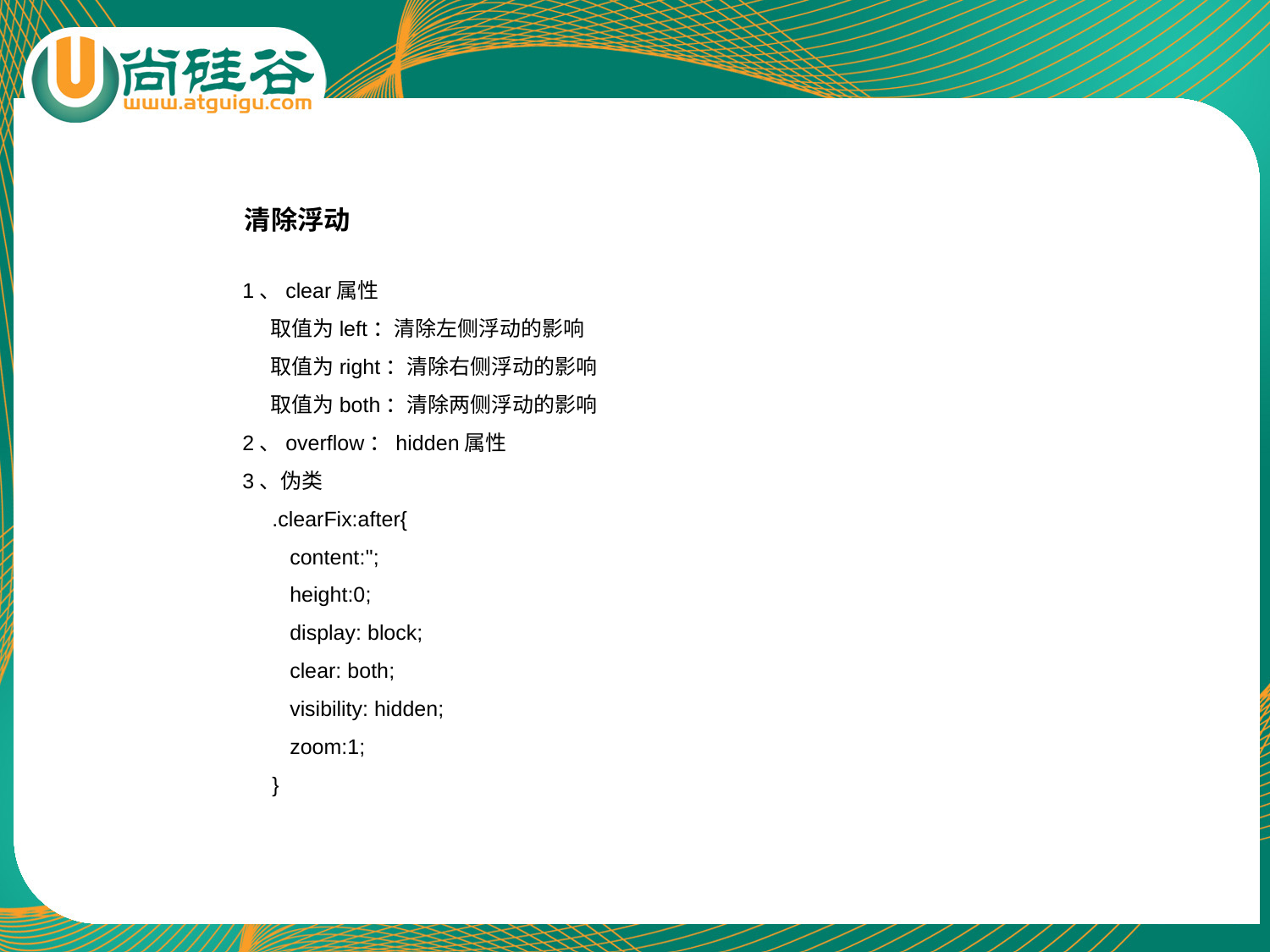

清除浮动
1、clear属性
     取值为left：清除左侧浮动的影响
     取值为right：清除右侧浮动的影响
     取值为both：清除两侧浮动的影响
2、overflow：hidden属性
3、伪类
     .clearFix:after{
        content:'';
        height:0;
        display: block;
        clear: both;
        visibility: hidden;
        zoom:1;
     }